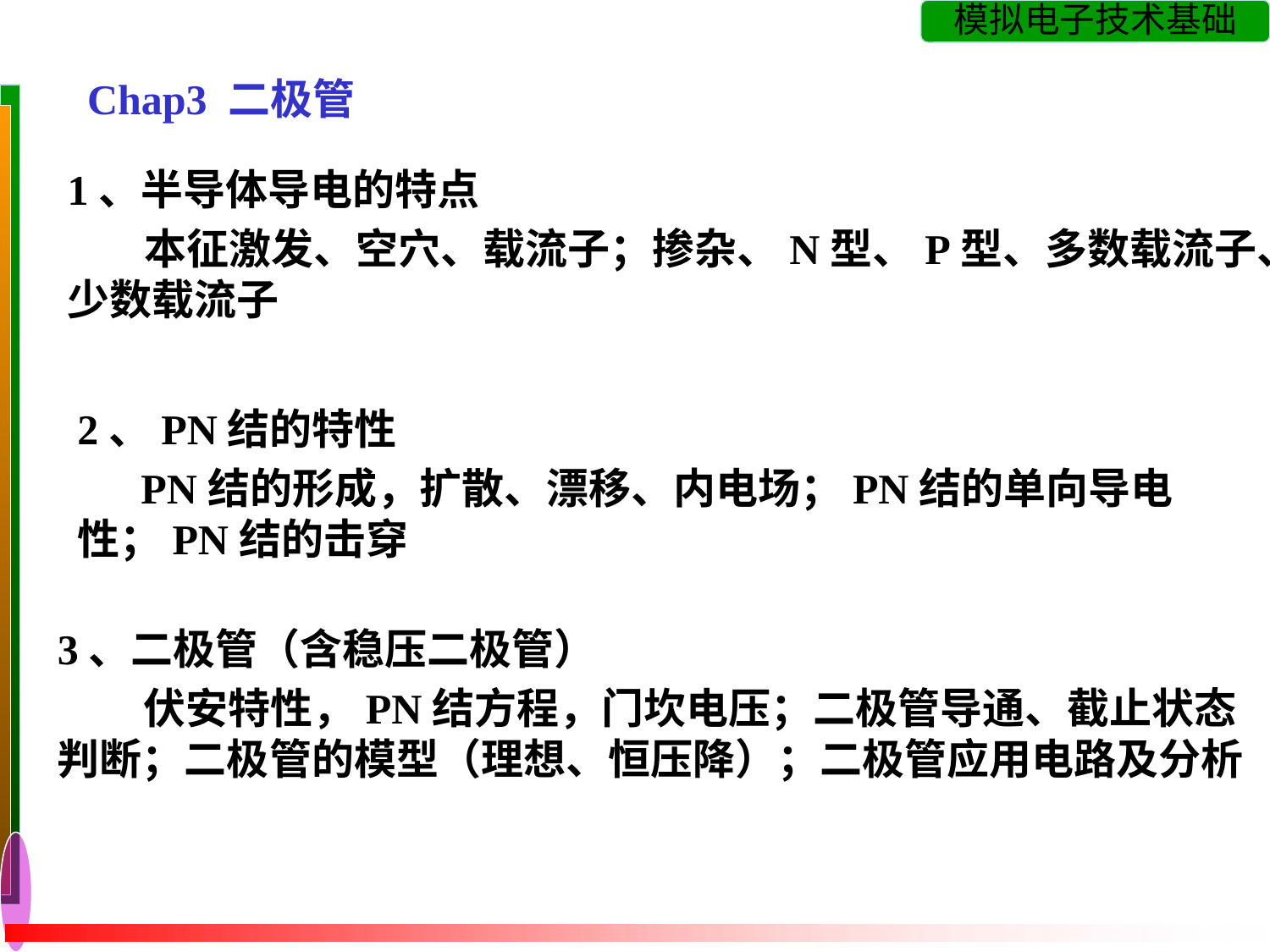

Chap3 二极管
1、半导体导电的特点
       本征激发、空穴、载流子；掺杂、N型、P型、多数载流子、少数载流子
2、PN结的特性
      PN结的形成，扩散、漂移、内电场；PN结的单向导电性；PN结的击穿
3、二极管（含稳压二极管）
        伏安特性，PN结方程，门坎电压；二极管导通、截止状态判断；二极管的模型（理想、恒压降）；二极管应用电路及分析